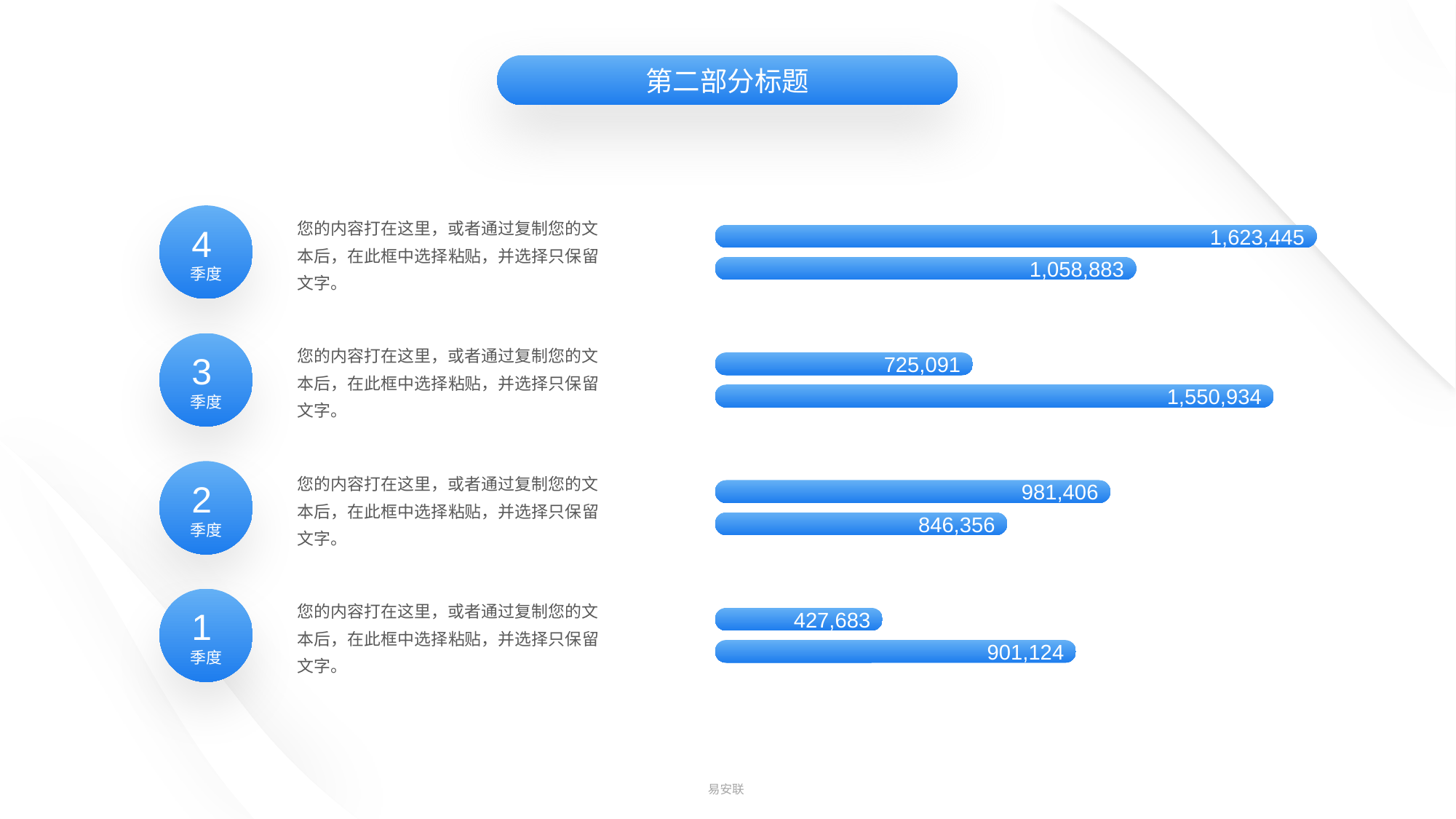

第二部分标题
4季度
您的内容打在这里，或者通过复制您的文本后，在此框中选择粘贴，并选择只保留文字。
1,623,445
1,058,883
3季度
您的内容打在这里，或者通过复制您的文本后，在此框中选择粘贴，并选择只保留文字。
725,091
1,550,934
2季度
您的内容打在这里，或者通过复制您的文本后，在此框中选择粘贴，并选择只保留文字。
981,406
846,356
1季度
您的内容打在这里，或者通过复制您的文本后，在此框中选择粘贴，并选择只保留文字。
427,683
901,124